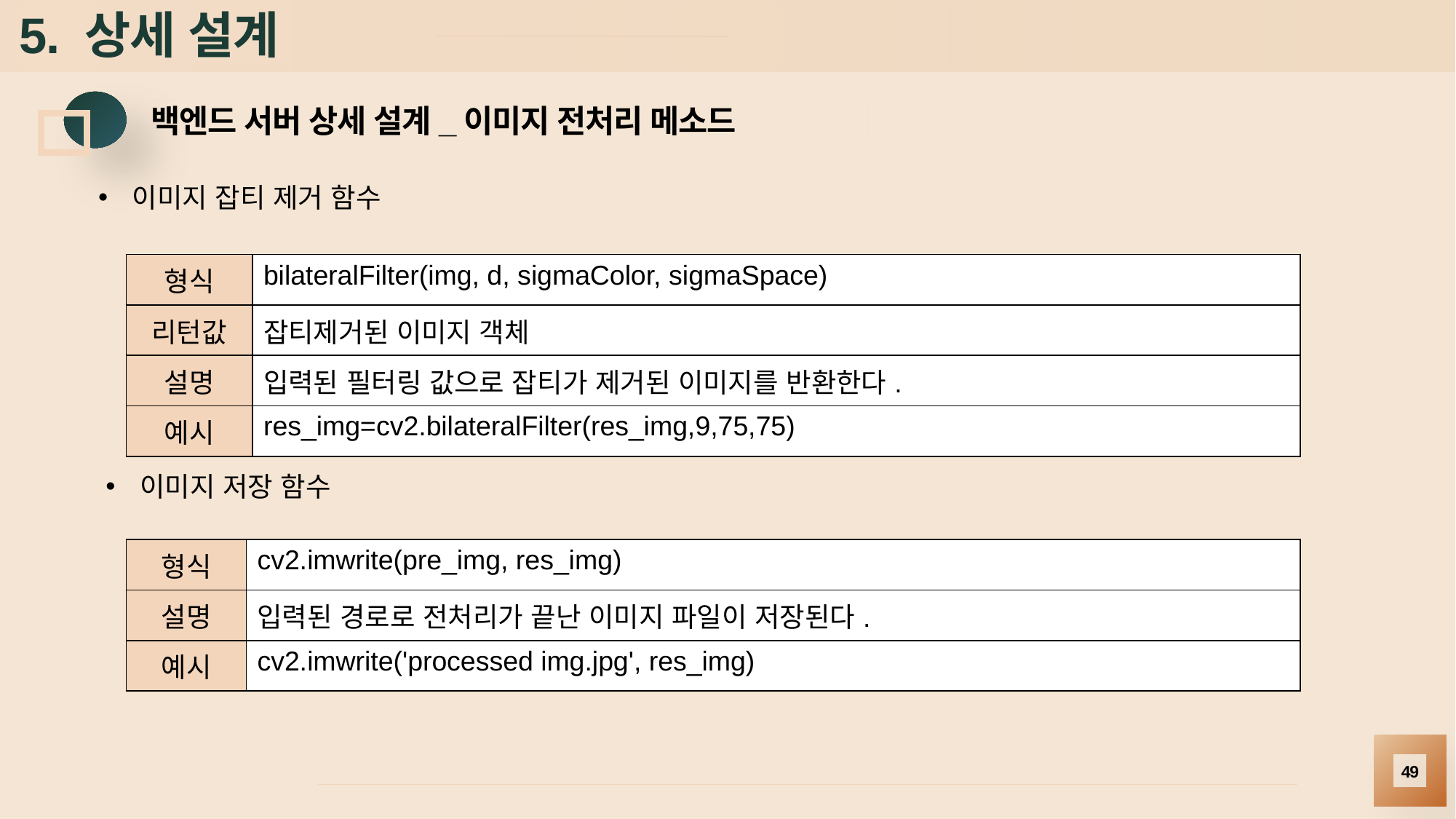

# 5. 상세 설계

백엔드 서버 상세 설계_이미지 전처리 메소드

이미지 잡티 제거 함수
| 형식 | bilateralFilter(img, d, sigmaColor, sigmaSpace) |
| --- | --- |
| 리턴값 | 잡티제거된 이미지 객체 |
| 설명 | 입력된 필터링 값으로 잡티가 제거된 이미지를 반환한다. |
| 예시 | res\_img=cv2.bilateralFilter(res\_img,9,75,75) |
이미지 저장 함수
| 형식 | cv2.imwrite(pre\_img, res\_img) |
| --- | --- |
| 설명 | 입력된 경로로 전처리가 끝난 이미지 파일이 저장된다. |
| 예시 | cv2.imwrite('processed img.jpg', res\_img) |
49